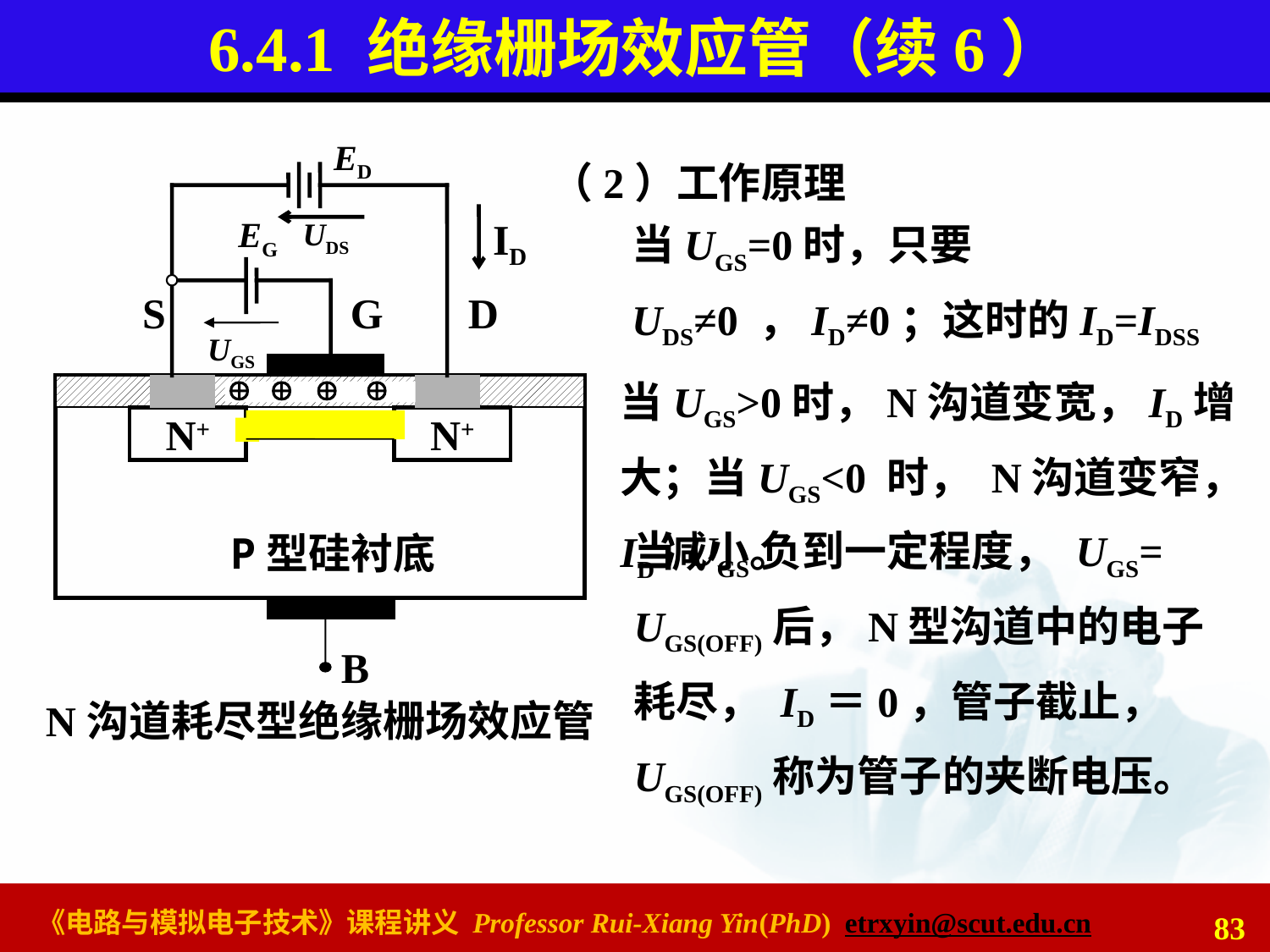

# 6.4.1 绝缘栅场效应管（续6）
ED

EG

ID
UDS

S

G
D
UGS

⊕
⊕
⊕
⊕

N+
N+

P型硅衬底

B
N沟道耗尽型绝缘栅场效应管

（2）工作原理
当UGS=0时，只要 UDS≠0 ，ID≠0；这时的ID=IDSS
当UGS>0时，N沟道变宽，ID增大；当UGS<0 时， N沟道变窄，ID减小。
当UGS负到一定程度， UGS= UGS(OFF)后，N型沟道中的电子耗尽， ID＝0，管子截止， UGS(OFF)称为管子的夹断电压。
83